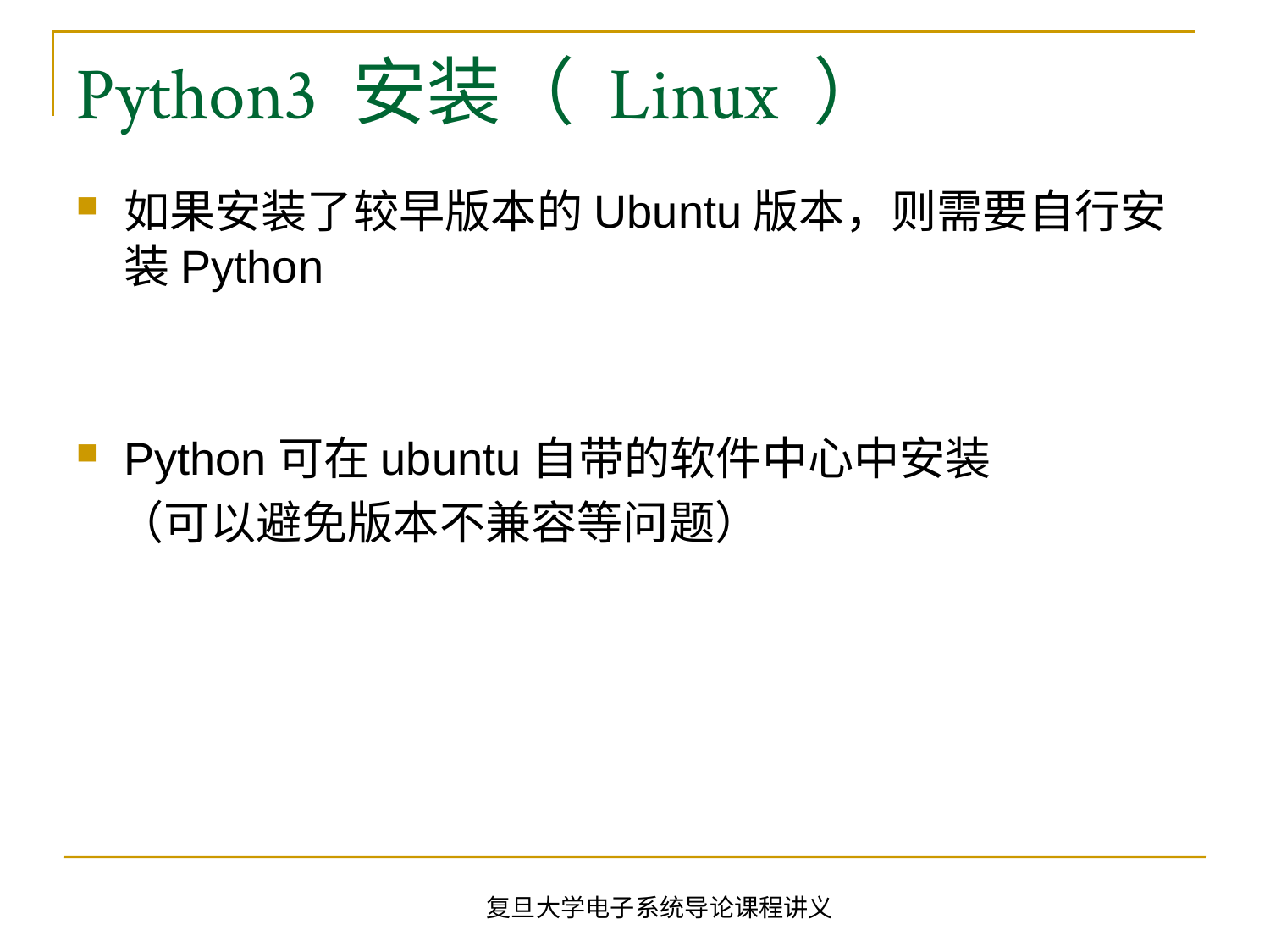

# Python3 安装（ Linux ）
如果安装了较早版本的Ubuntu版本，则需要自行安装Python

Python可在ubuntu自带的软件中心中安装
   （可以避免版本不兼容等问题）